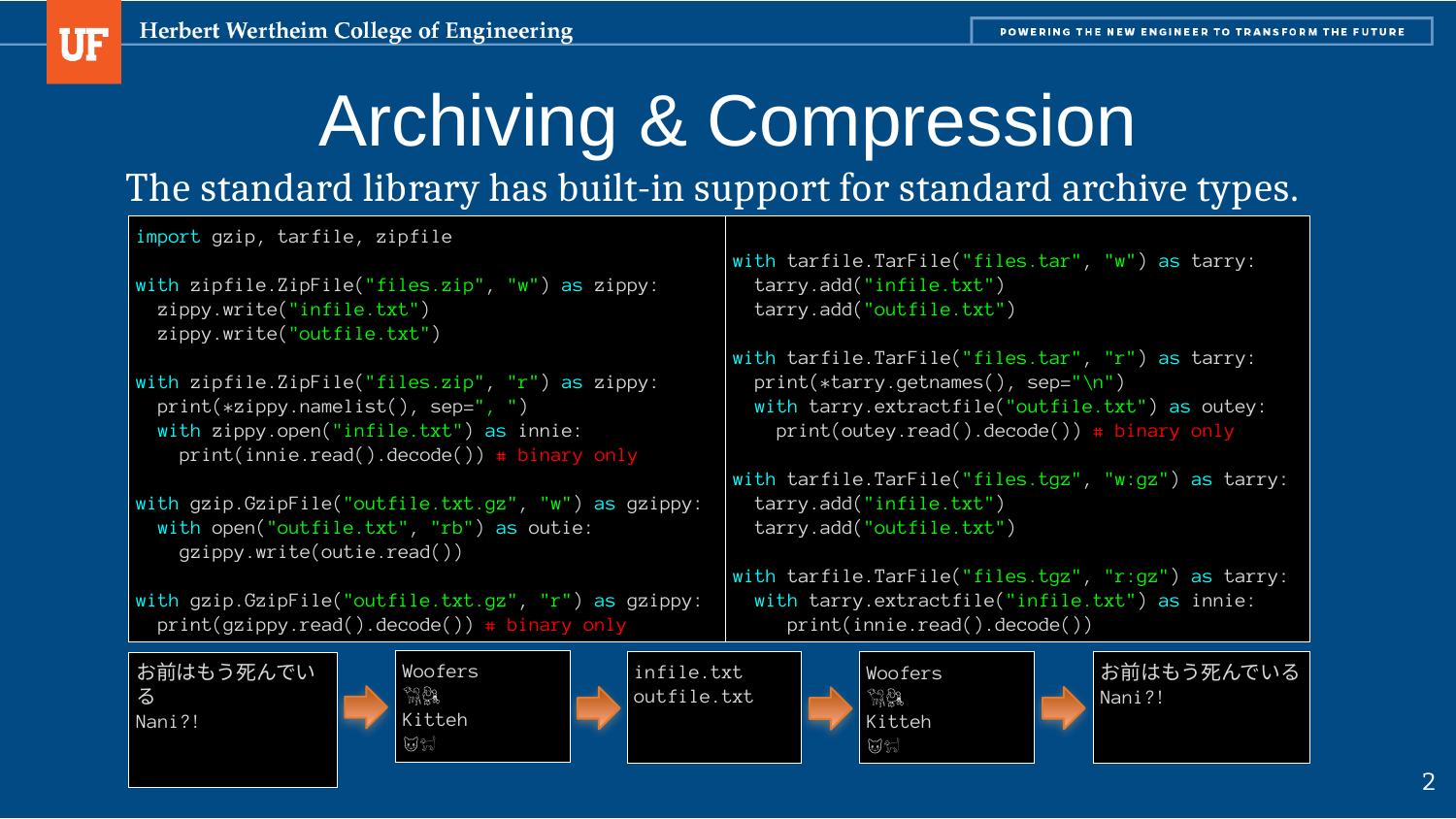

# Archiving & Compression
The standard library has built-in support for standard archive types.

with tarfile.TarFile("files.tar", "w") as tarry:
  tarry.add("infile.txt")
  tarry.add("outfile.txt")

with tarfile.TarFile("files.tar", "r") as tarry:
  print(*tarry.getnames(), sep="\n")
  with tarry.extractfile("outfile.txt") as outey:
    print(outey.read().decode()) # binary only

with tarfile.TarFile("files.tgz", "w:gz") as tarry:
  tarry.add("infile.txt")
  tarry.add("outfile.txt")

with tarfile.TarFile("files.tgz", "r:gz") as tarry:
  with tarry.extractfile("infile.txt") as innie:
     print(innie.read().decode())
import gzip, tarfile, zipfile

with zipfile.ZipFile("files.zip", "w") as zippy:
  zippy.write("infile.txt")
  zippy.write("outfile.txt")

with zipfile.ZipFile("files.zip", "r") as zippy:
  print(*zippy.namelist(), sep=", ")
  with zippy.open("infile.txt") as innie:
    print(innie.read().decode()) # binary only

with gzip.GzipFile("outfile.txt.gz", "w") as gzippy:
  with open("outfile.txt", "rb") as outie:
    gzippy.write(outie.read())

with gzip.GzipFile("outfile.txt.gz", "r") as gzippy:
  print(gzippy.read().decode()) # binary only
Woofers
🐕🐩
Kitteh
🐱🐈
infile.txt
outfile.txt

お前はもう死んでいる
Nani?!

Woofers
🐕🐩
Kitteh
🐱🐈
お前はもう死んでいる
Nani?!

2